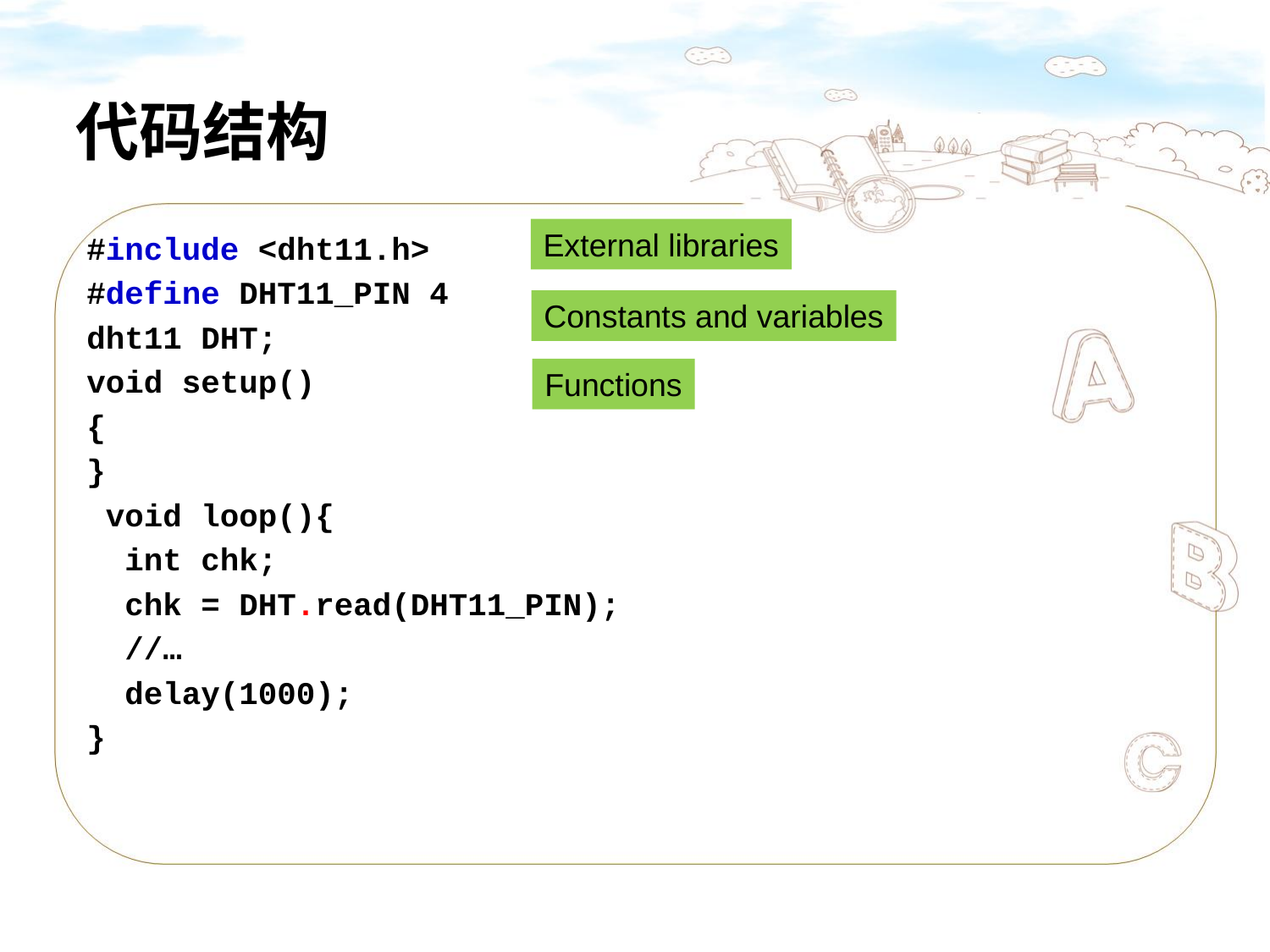

# 代码结构
External libraries
#include <dht11.h>
#define DHT11_PIN 4
dht11 DHT;
void setup()
{
}
 void loop(){
  int chk;
  chk = DHT.read(DHT11_PIN);
  //…
  delay(1000);
}

Constants and variables
Functions